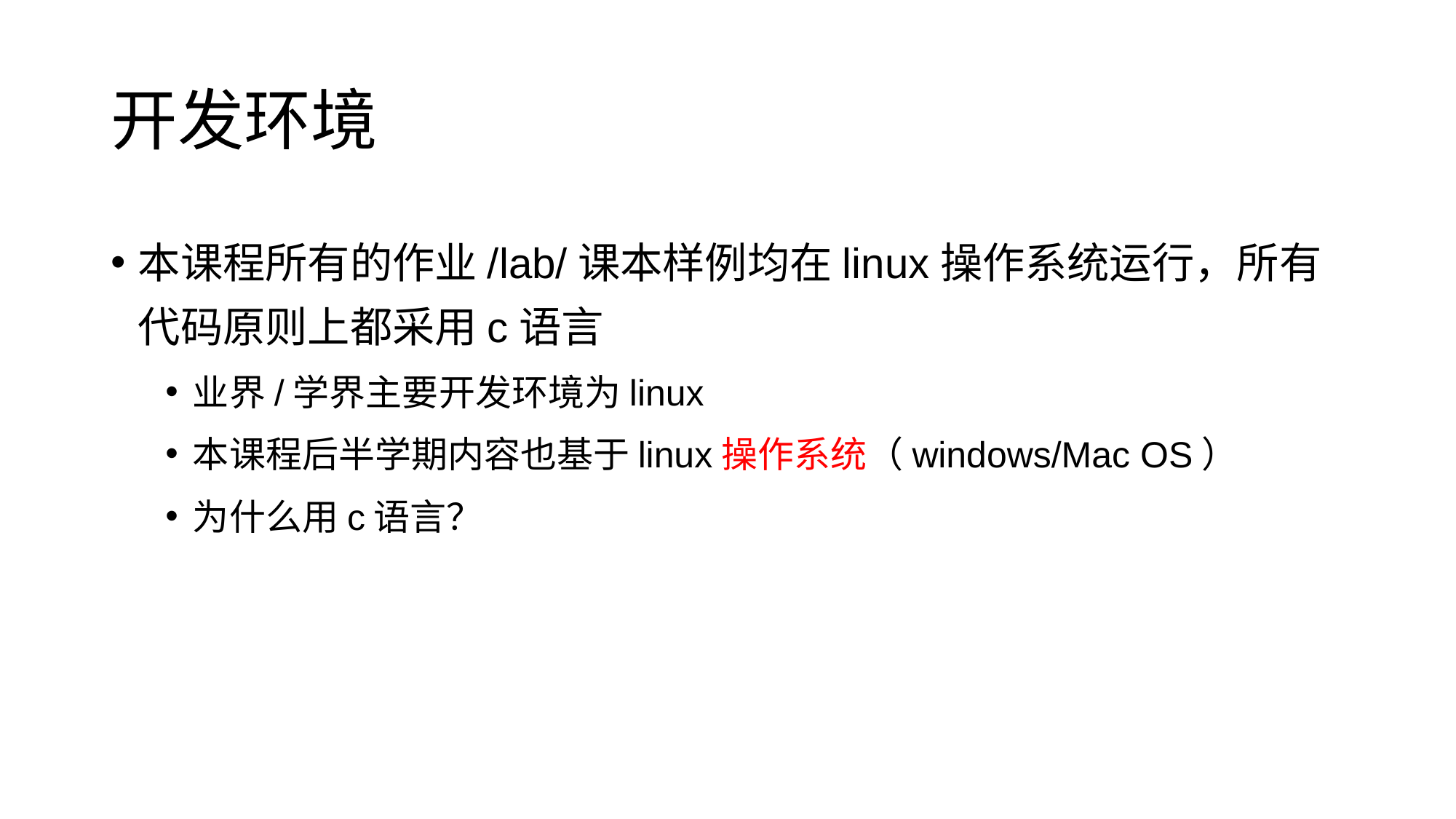

# 开发环境
本课程所有的作业/lab/课本样例均在linux操作系统运行，所有代码原则上都采用c语言
业界/学界主要开发环境为linux
本课程后半学期内容也基于linux操作系统（windows/Mac OS）
为什么用c语言？